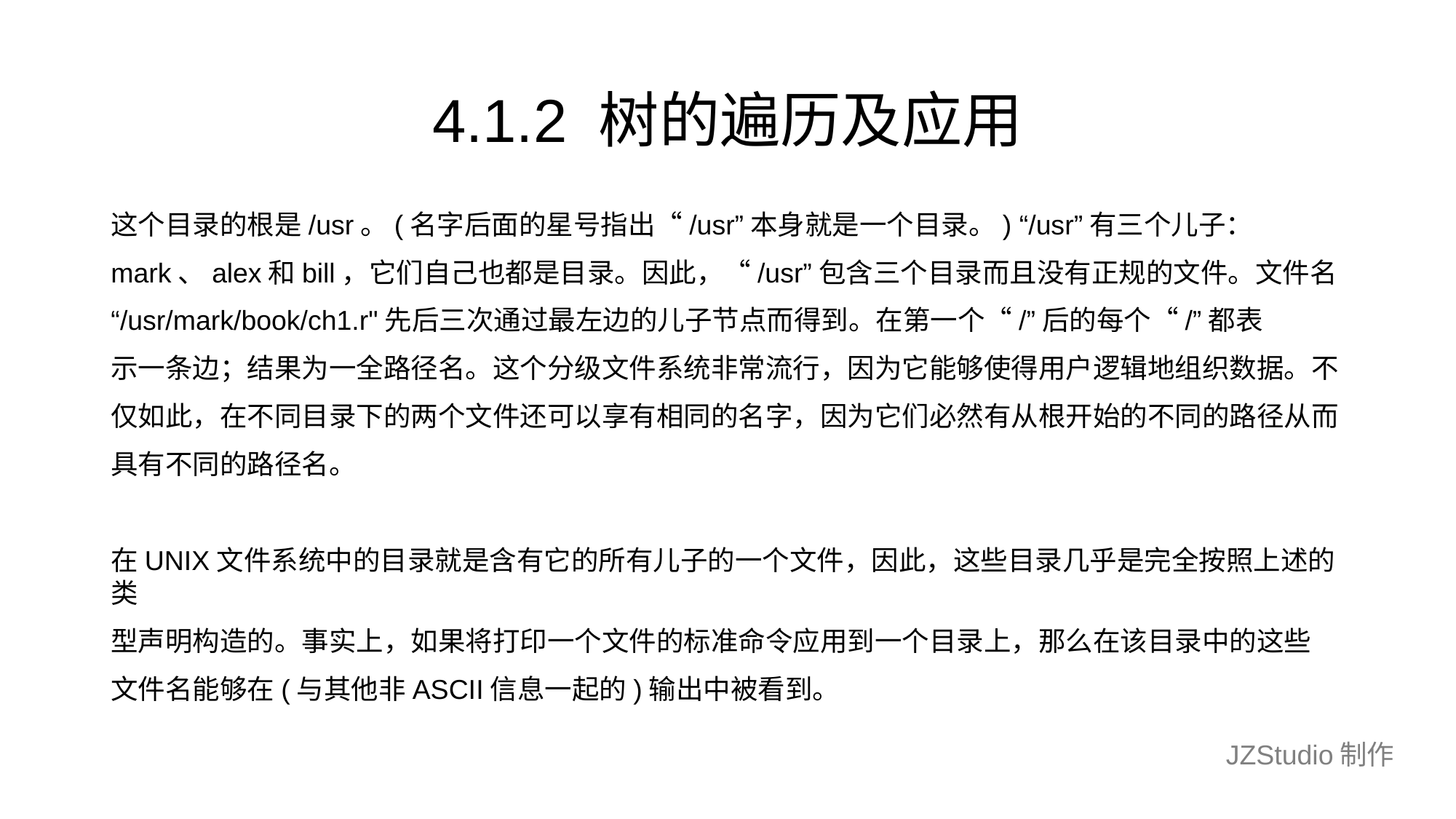

# 4.1.2 树的遍历及应用
这个目录的根是/usr。(名字后面的星号指出“/usr”本身就是一个目录。) “/usr”有三个儿子：
mark、alex和bill，它们自己也都是目录。因此，“/usr”包含三个目录而且没有正规的文件。文件名
“/usr/mark/book/ch1.r"先后三次通过最左边的儿子节点而得到。在第一个“/”后的每个“/”都表
示一条边；结果为一全路径名。这个分级文件系统非常流行，因为它能够使得用户逻辑地组织数据。不
仅如此，在不同目录下的两个文件还可以享有相同的名字，因为它们必然有从根开始的不同的路径从而
具有不同的路径名。

在UNIX文件系统中的目录就是含有它的所有儿子的一个文件，因此，这些目录几乎是完全按照上述的类
型声明构造的。事实上，如果将打印一个文件的标准命令应用到一个目录上，那么在该目录中的这些
文件名能够在(与其他非ASCII信息一起的)输出中被看到。